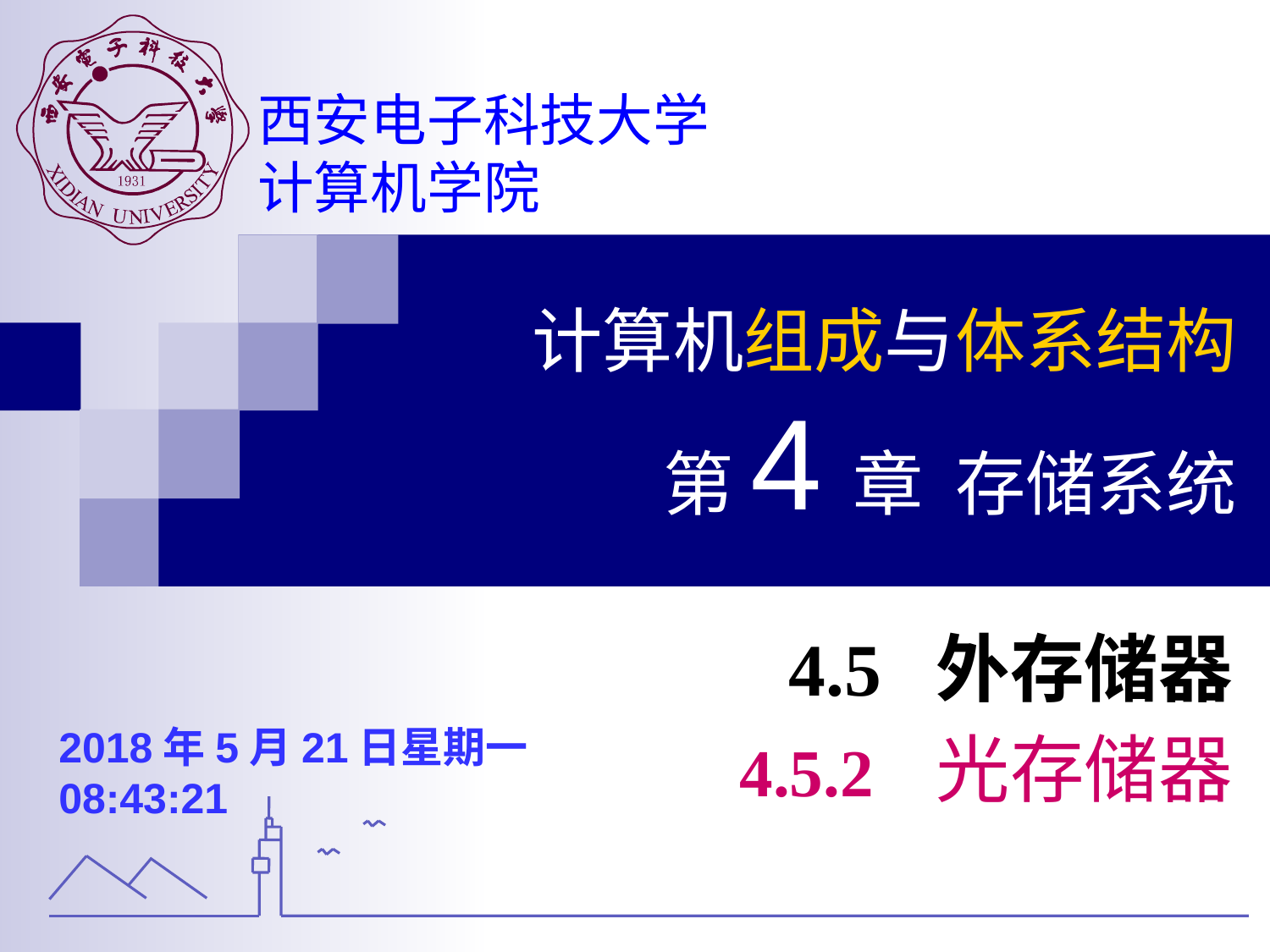

计算机组成与体系结构
第4章  存储系统
4.5  外存储器
4.5.2 光存储器